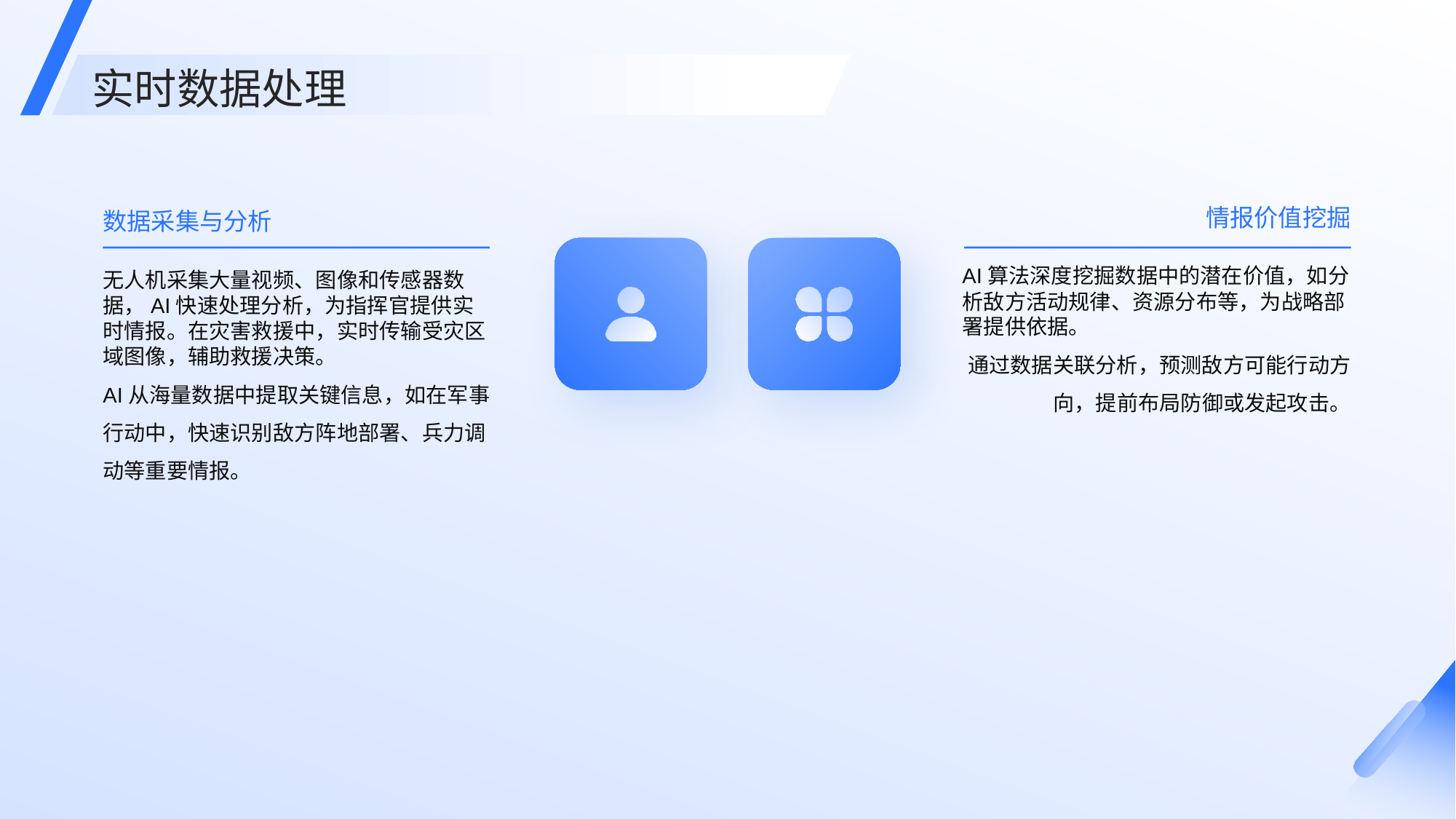

实时数据处理
情报价值挖掘
数据采集与分析

AI算法深度挖掘数据中的潜在价值，如分析敌方活动规律、资源分布等，为战略部署提供依据。
通过数据关联分析，预测敌方可能行动方向，提前布局防御或发起攻击。
无人机采集大量视频、图像和传感器数据，AI快速处理分析，为指挥官提供实时情报。在灾害救援中，实时传输受灾区域图像，辅助救援决策。
AI从海量数据中提取关键信息，如在军事行动中，快速识别敌方阵地部署、兵力调动等重要情报。